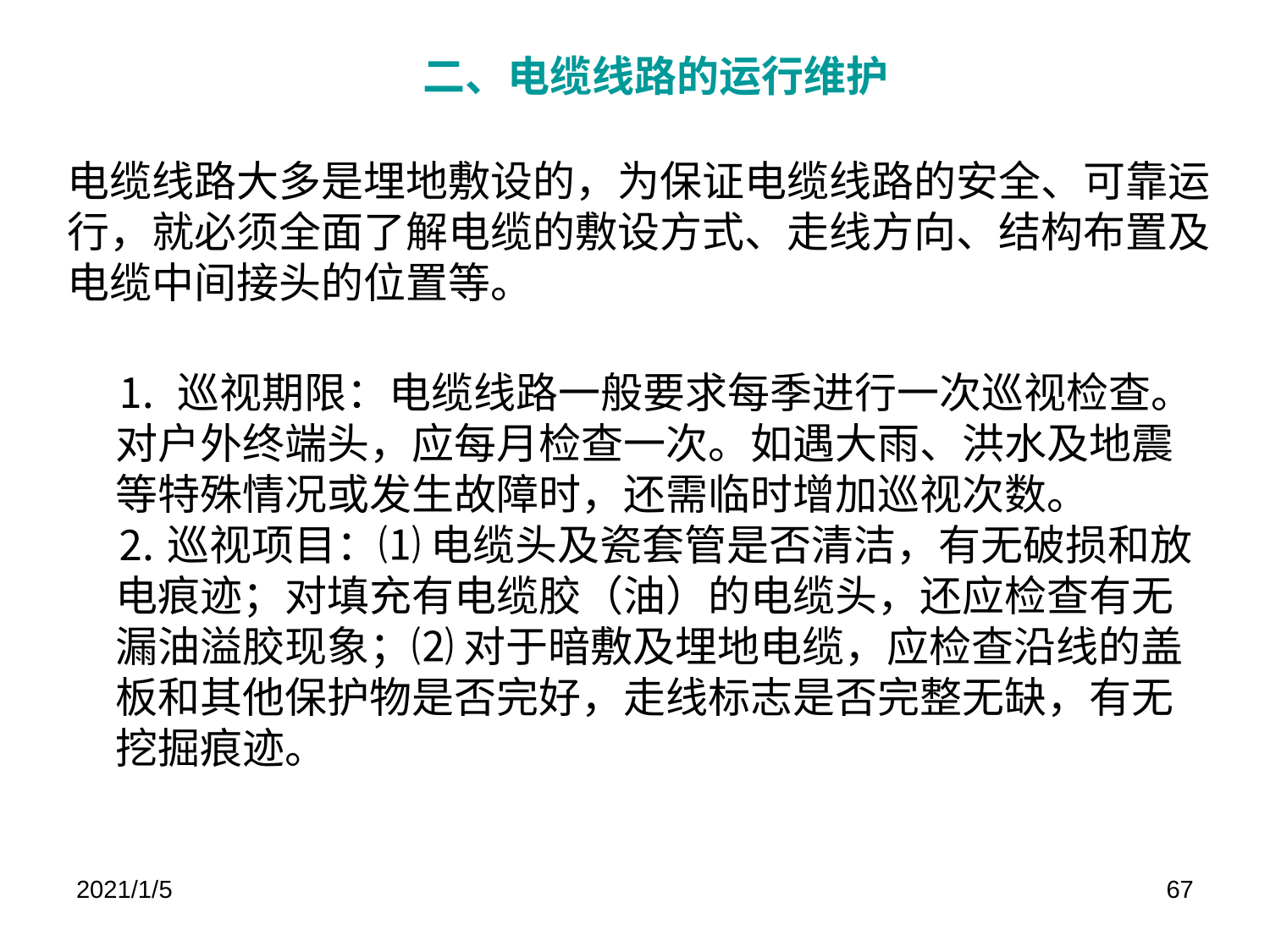

# 二、电缆线路的运行维护
电缆线路大多是埋地敷设的，为保证电缆线路的安全、可靠运行，就必须全面了解电缆的敷设方式、走线方向、结构布置及电缆中间接头的位置等。
⒈ 巡视期限：电缆线路一般要求每季进行一次巡视检查。对户外终端头，应每月检查一次。如遇大雨、洪水及地震等特殊情况或发生故障时，还需临时增加巡视次数。
⒉ 巡视项目：⑴ 电缆头及瓷套管是否清洁，有无破损和放电痕迹；对填充有电缆胶（油）的电缆头，还应检查有无漏油溢胶现象；⑵ 对于暗敷及埋地电缆，应检查沿线的盖板和其他保护物是否完好，走线标志是否完整无缺，有无挖掘痕迹。
2021/1/5
67